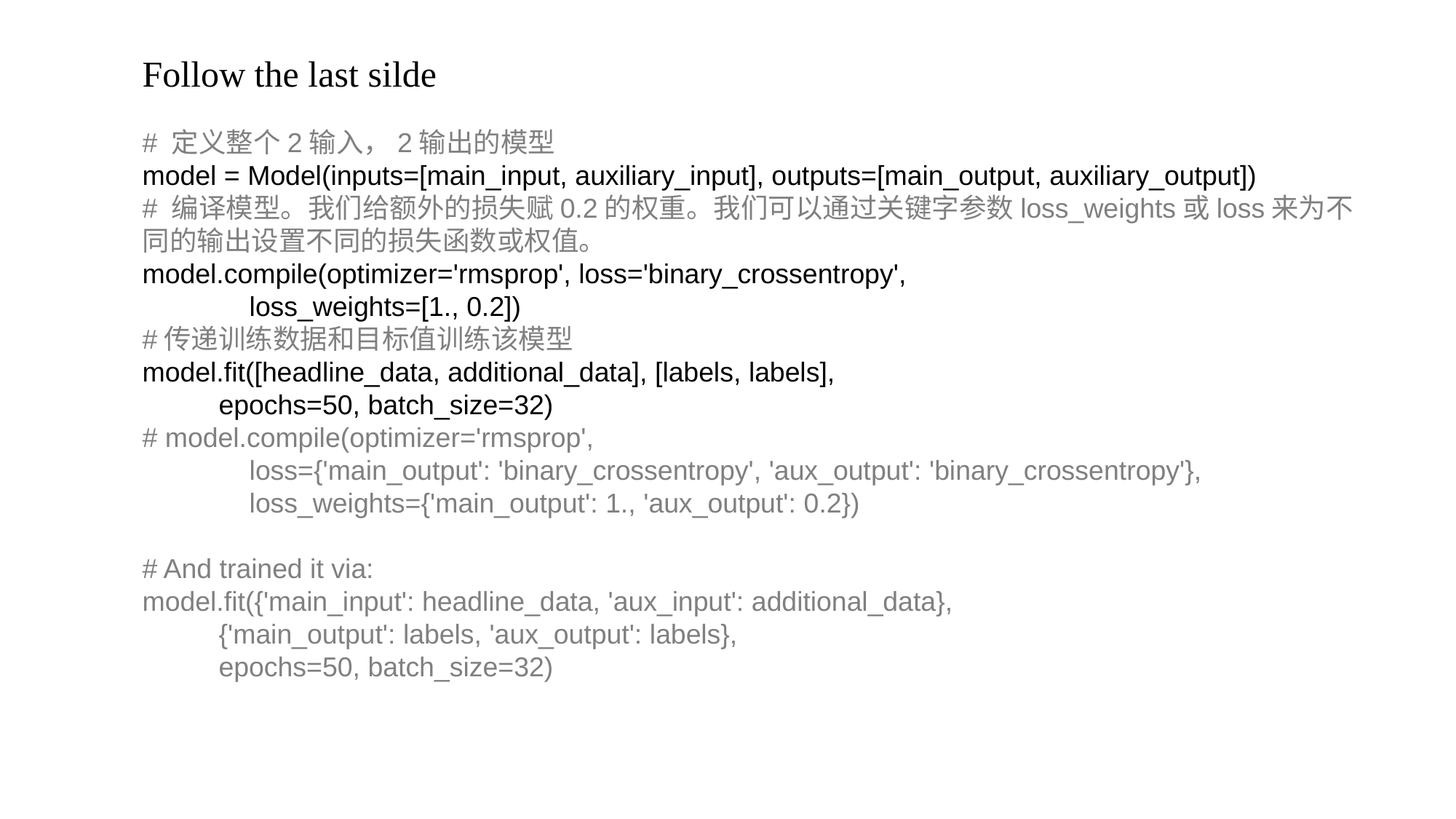

Follow the last silde
# 定义整个2输入，2输出的模型
model = Model(inputs=[main_input, auxiliary_input], outputs=[main_output, auxiliary_output])
# 编译模型。我们给额外的损失赋0.2的权重。我们可以通过关键字参数loss_weights或loss来为不同的输出设置不同的损失函数或权值。
model.compile(optimizer='rmsprop', loss='binary_crossentropy',
              loss_weights=[1., 0.2])
#传递训练数据和目标值训练该模型
model.fit([headline_data, additional_data], [labels, labels],
          epochs=50, batch_size=32)
# model.compile(optimizer='rmsprop',
              loss={'main_output': 'binary_crossentropy', 'aux_output': 'binary_crossentropy'},
              loss_weights={'main_output': 1., 'aux_output': 0.2})

# And trained it via:
model.fit({'main_input': headline_data, 'aux_input': additional_data},
          {'main_output': labels, 'aux_output': labels},
          epochs=50, batch_size=32)